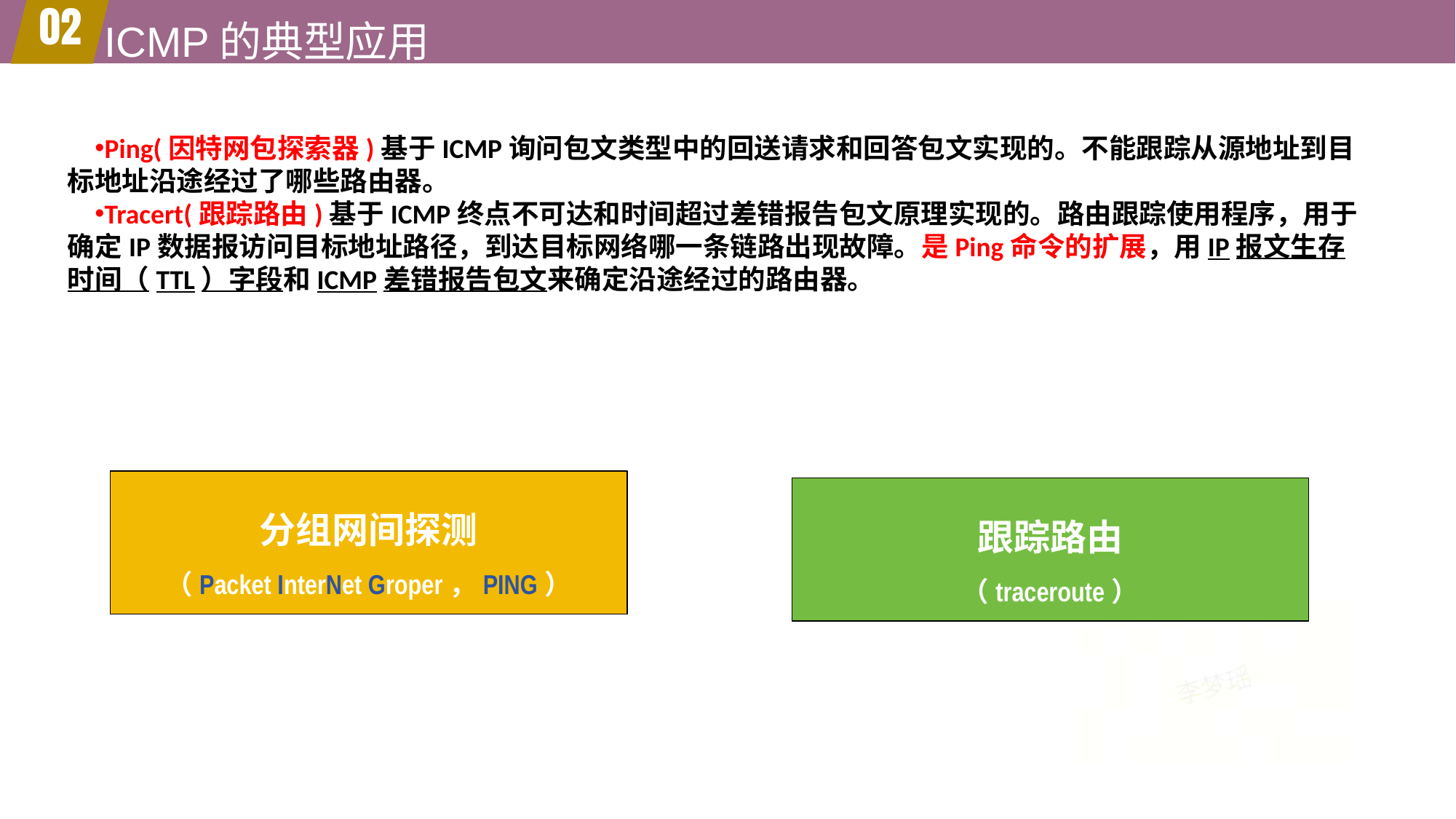

ICMP的典型应用

02

Ping(因特网包探索器)基于ICMP询问包文类型中的回送请求和回答包文实现的。不能跟踪从源地址到目标地址沿途经过了哪些路由器。
Tracert(跟踪路由)基于ICMP终点不可达和时间超过差错报告包文原理实现的。路由跟踪使用程序，用于确定IP数据报访问目标地址路径，到达目标网络哪一条链路出现故障。是Ping命令的扩展，用IP报文生存时间（TTL）字段和ICMP差错报告包文来确定沿途经过的路由器。
分组网间探测
（Packet InterNet Groper，PING）
跟踪路由
（traceroute）